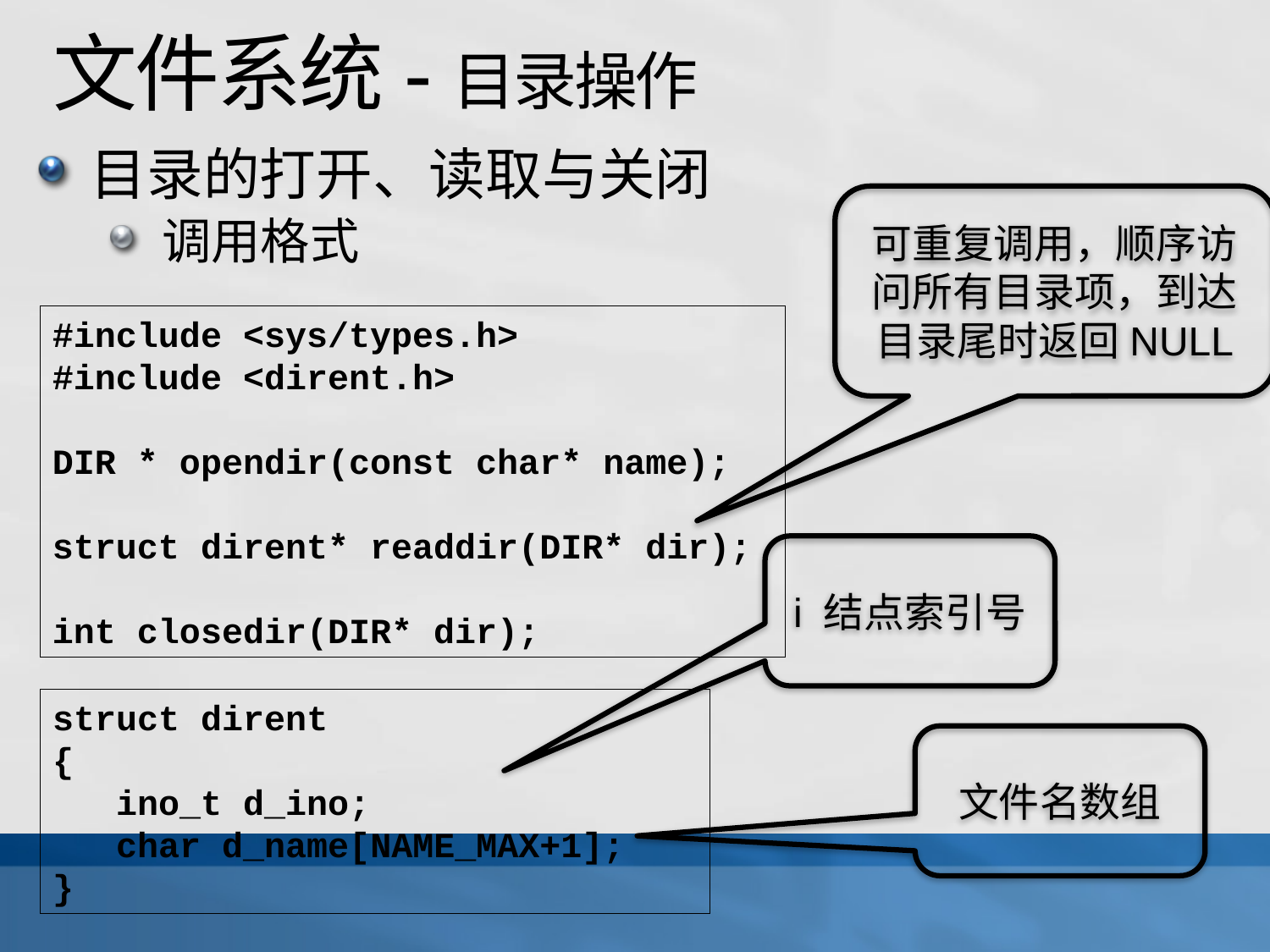

# 文件系统-目录操作
目录的打开、读取与关闭
调用格式

可重复调用，顺序访问所有目录项，到达目录尾时返回NULL
#include <sys/types.h>
#include <dirent.h>

DIR * opendir(const char* name);

struct dirent* readdir(DIR* dir);

int closedir(DIR* dir);
i 结点索引号
struct dirent
{
   ino_t d_ino;
   char d_name[NAME_MAX+1];
}
文件名数组